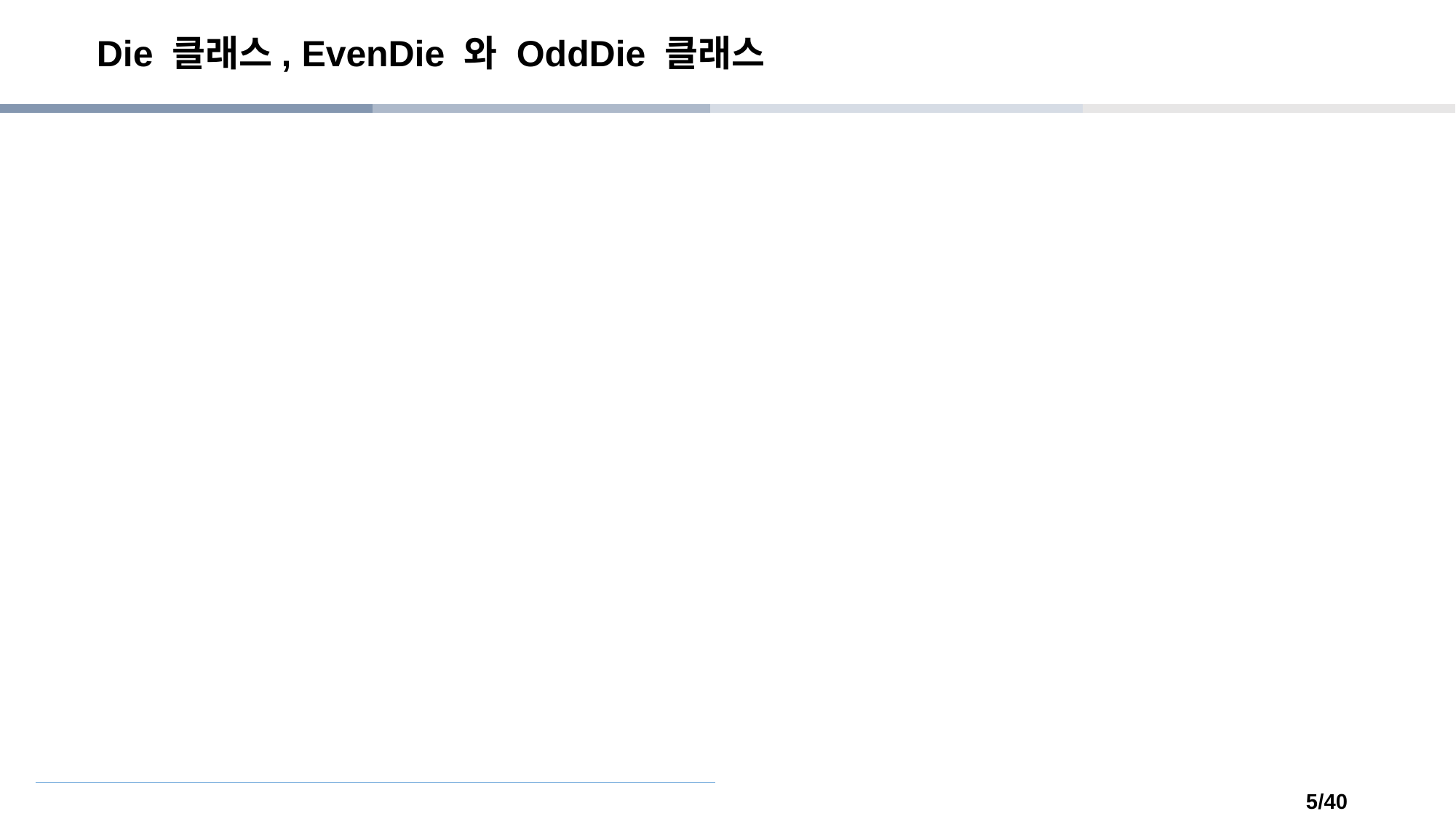

# Die 클래스, EvenDie 와 OddDie 클래스